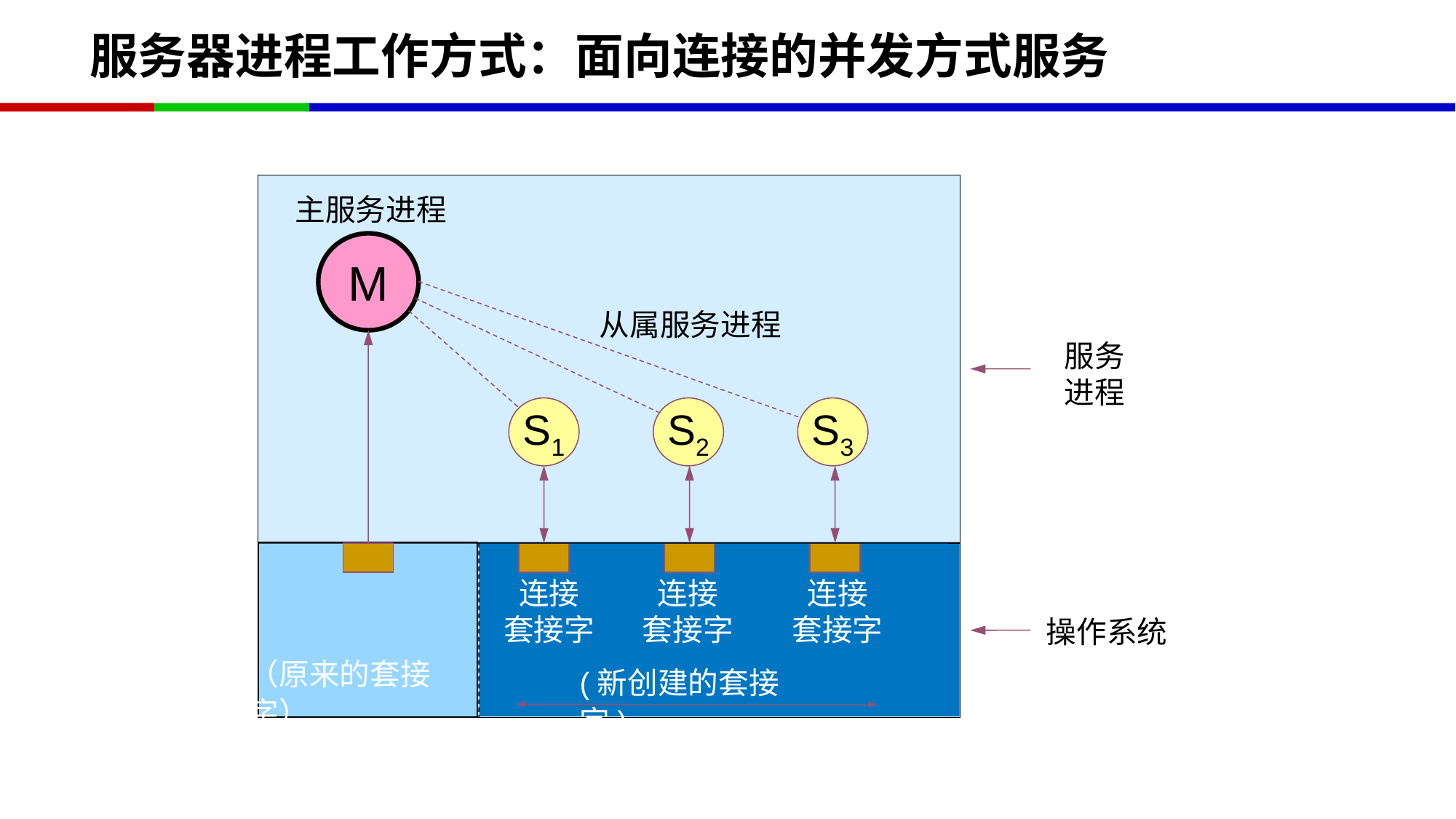

# 服务器进程工作方式：面向连接的并发方式服务

主服务进程
M

从属服务进程

服务
进程

S1
S2
S3

接受连接请求
的套接字
连接
套接字
连接
套接字
连接
套接字
操作系统

（原来的套接字）
(新创建的套接字)

19